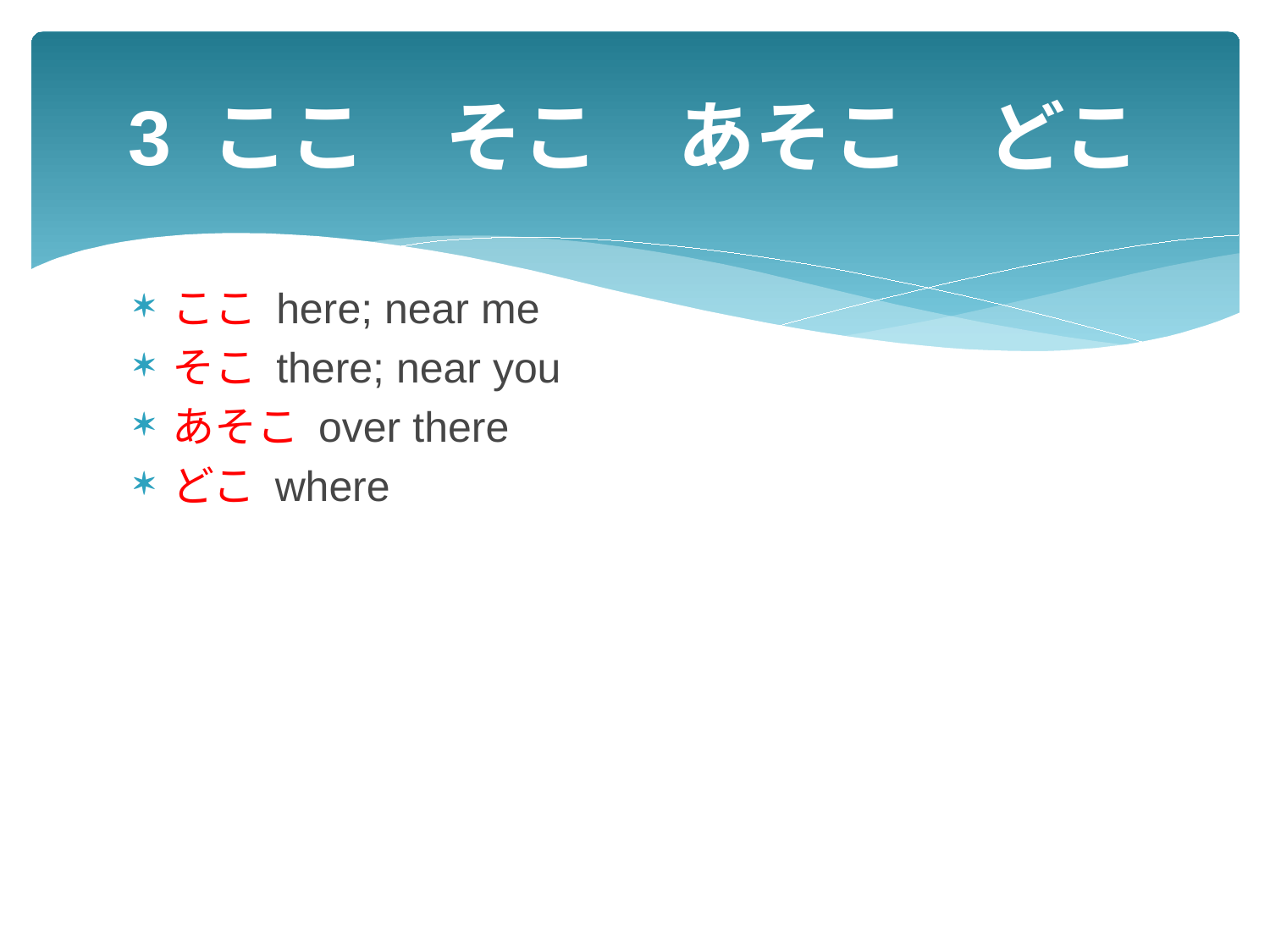

# 3 ここ　そこ　あそこ　どこ
ここ here; near me
そこ there; near you
あそこ over there
どこ where